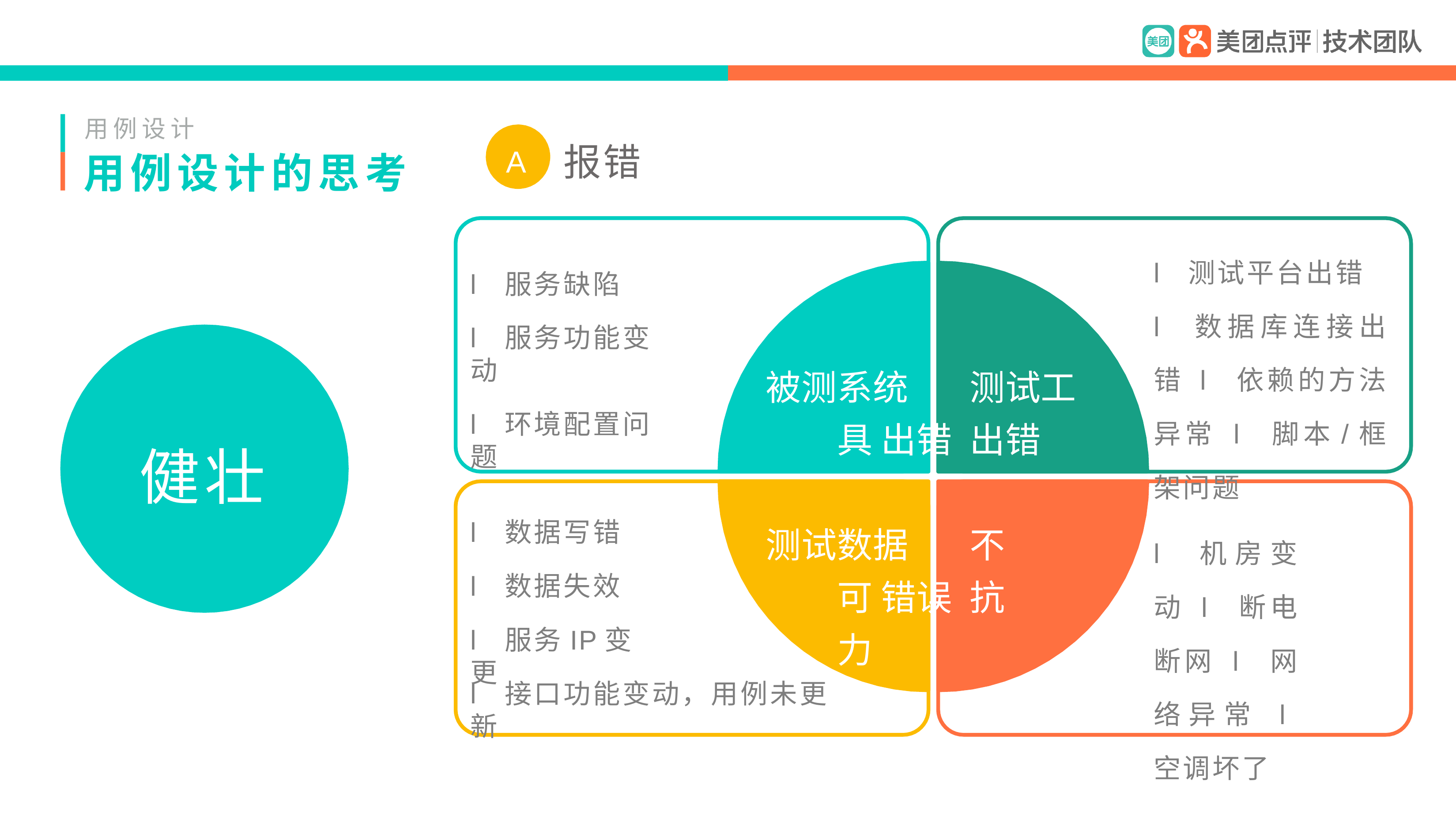

用例设计
用例设计的思考

报错
A

l 测试平台出错
l 数据库连接出错 l 依赖的方法异常 l 脚本/框架问题

l 服务缺陷
l 服务功能变动
l 环境配置问题

被测系统	测试工具 出错	出错
健壮

测试数据	不可 错误	抗力
l 数据写错
l 数据失效
l 服务IP变更
l 机房变动 l 断电断网 l 网络异常 l 空调坏了
l 接口功能变动，用例未更新